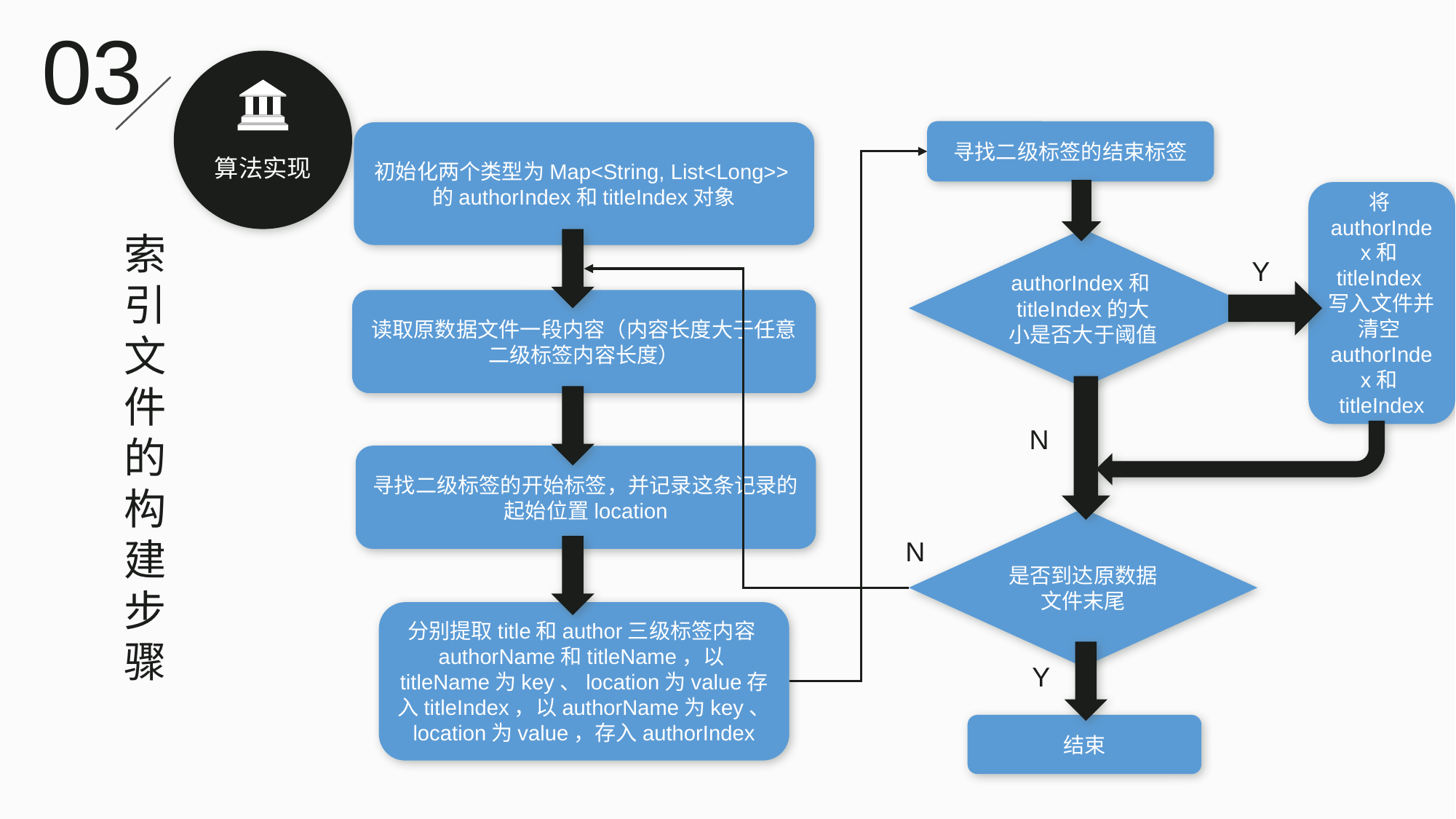

03

寻找二级标签的结束标签
初始化两个类型为Map<String, List<Long>>的authorIndex和titleIndex对象
算法实现

将authorIndex和titleIndex写入文件并清空authorIndex和titleIndex
索引文件的构建步骤

authorIndex和titleIndex的大小是否大于阈值
Y

读取原数据文件一段内容（内容长度大于任意二级标签内容长度）

N

寻找二级标签的开始标签，并记录这条记录的起始位置location
是否到达原数据文件末尾
N

分别提取title和author三级标签内容authorName和titleName，以titleName为key、location为value存入titleIndex，以authorName为key、location为value，存入authorIndex

Y
结束